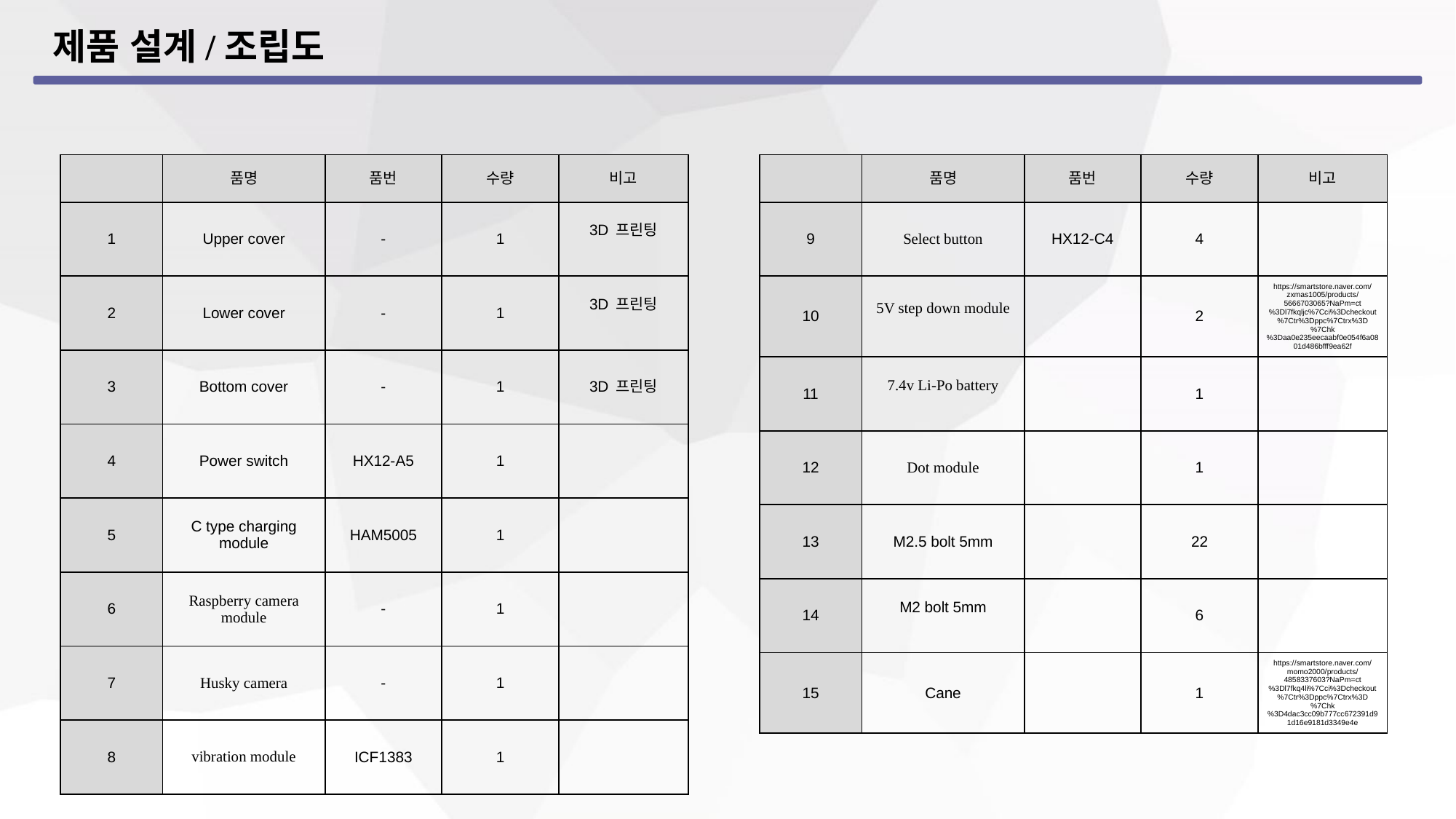

제품 설계/조립도

|  | 품명 | 품번 | 수량 | 비고 |
| --- | --- | --- | --- | --- |
| 1 | Upper cover | - | 1 | 3D 프린팅 |
| 2 | Lower cover | - | 1 | 3D 프린팅 |
| 3 | Bottom cover | - | 1 | 3D 프린팅 |
| 4 | Power switch | HX12-A5 | 1 |  |
| 5 | C type charging module | HAM5005 | 1 |  |
| 6 | Raspberry camera module | - | 1 |  |
| 7 | Husky camera | - | 1 |  |
| 8 | vibration module | ICF1383 | 1 |  |
|  | 품명 | 품번 | 수량 | 비고 |
| --- | --- | --- | --- | --- |
| 9 | Select button | HX12-C4 | 4 |  |
| 10 | 5V step down module |  | 2 | https://smartstore.naver.com/zxmas1005/products/5666703065?NaPm=ct%3Dl7fkqljc%7Cci%3Dcheckout%7Ctr%3Dppc%7Ctrx%3D%7Chk%3Daa0e235eecaabf0e054f6a0801d486bfff9ea62f |
| 11 | 7.4v Li-Po battery |  | 1 |  |
| 12 | Dot module |  | 1 |  |
| 13 | M2.5 bolt 5mm |  | 22 |  |
| 14 | M2 bolt 5mm |  | 6 |  |
| 15 | Cane |  | 1 | https://smartstore.naver.com/momo2000/products/4858337603?NaPm=ct%3Dl7fkq4li%7Cci%3Dcheckout%7Ctr%3Dppc%7Ctrx%3D%7Chk%3D4dac3cc09b777cc672391d91d16e9181d3349e4e |